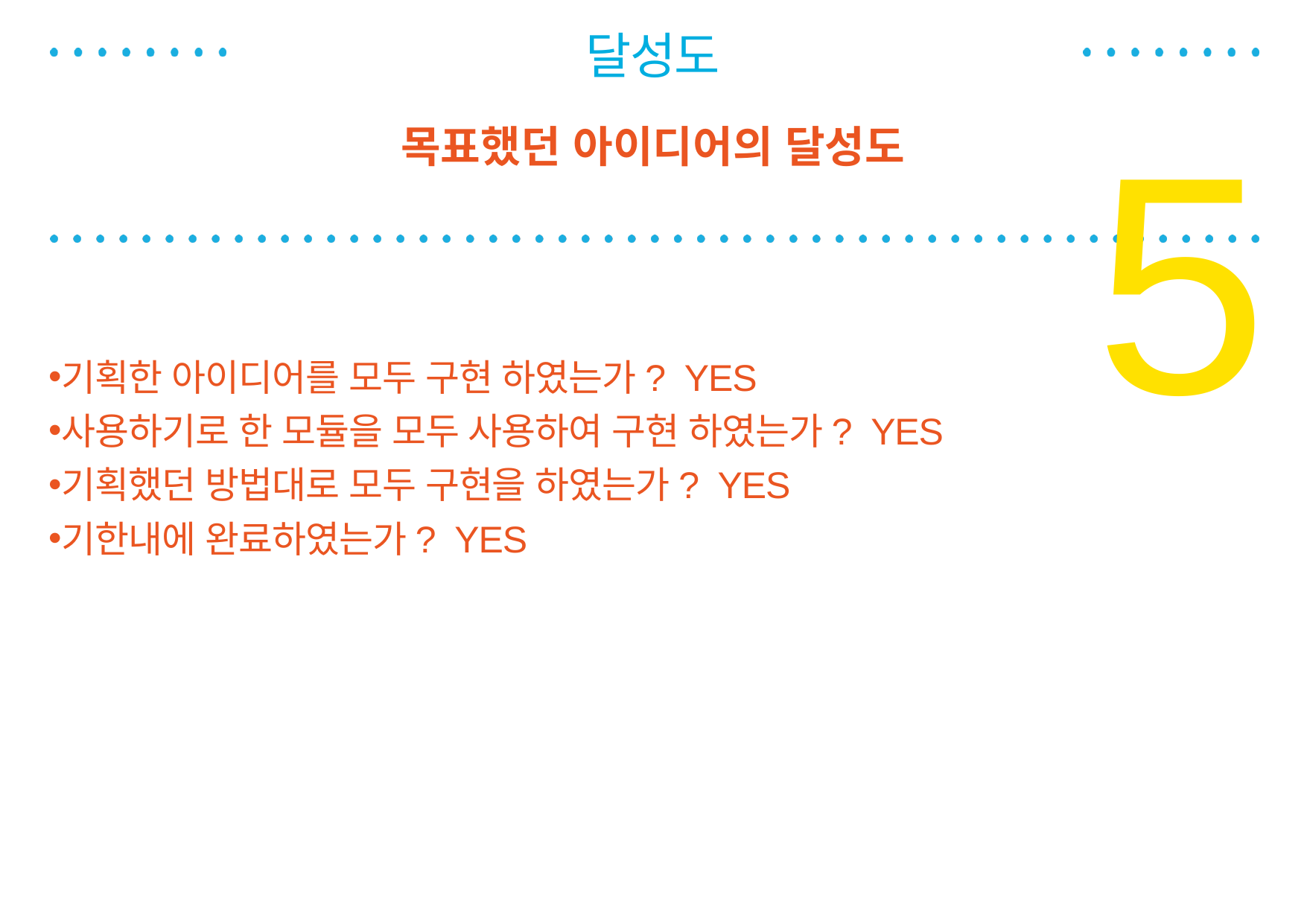

달성도
5
목표했던 아이디어의 달성도
기획한 아이디어를 모두 구현 하였는가?  YES
사용하기로 한 모듈을 모두 사용하여 구현 하였는가?  YES
기획했던 방법대로 모두 구현을 하였는가?  YES
기한내에 완료하였는가?  YES

100%